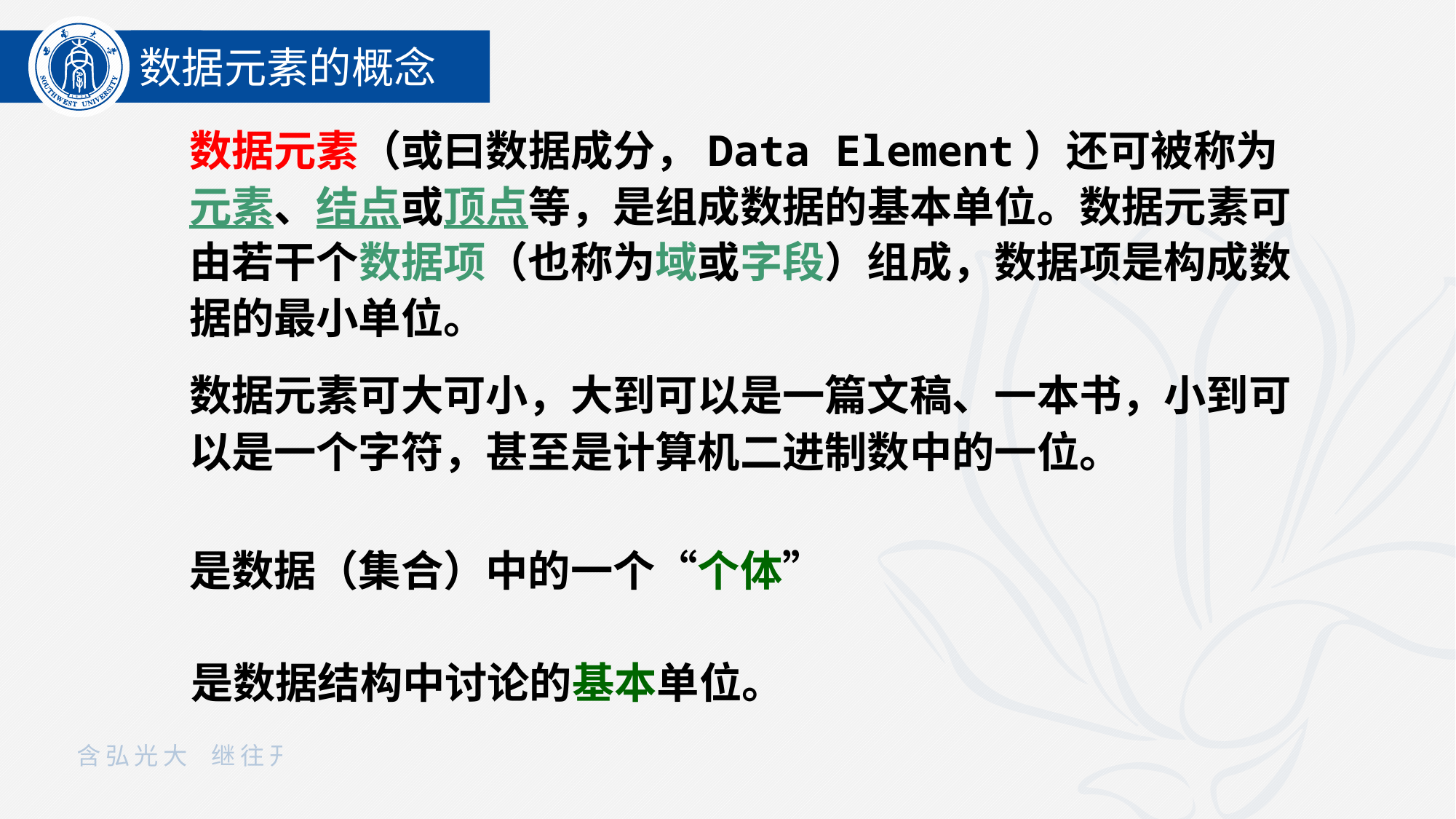

数据元素的概念
数据元素（或曰数据成分，Data Element）还可被称为元素、结点或顶点等，是组成数据的基本单位。数据元素可由若干个数据项（也称为域或字段）组成，数据项是构成数据的最小单位。
数据元素可大可小，大到可以是一篇文稿、一本书，小到可以是一个字符，甚至是计算机二进制数中的一位。
是数据（集合）中的一个“个体”
是数据结构中讨论的基本单位。